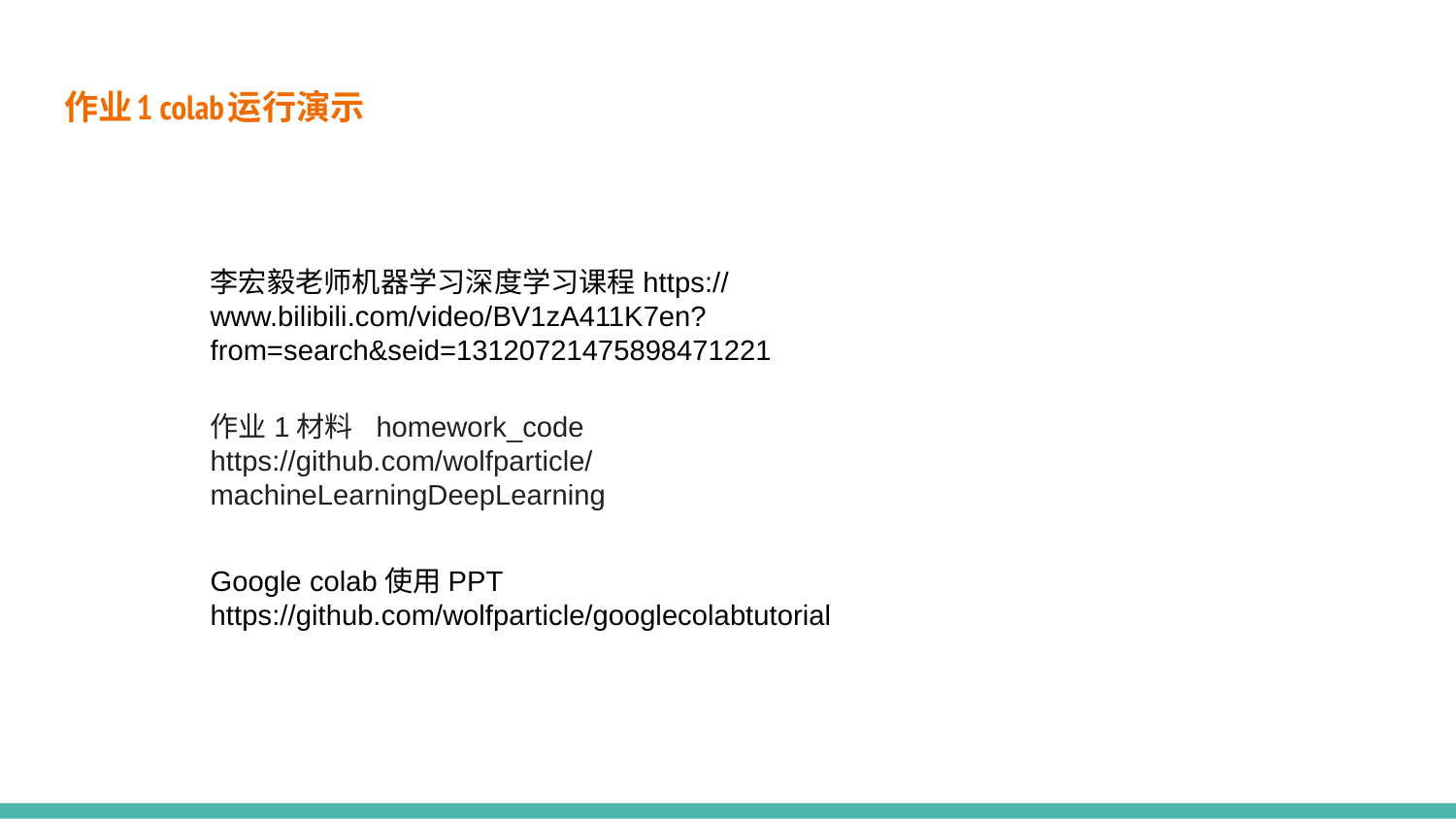

# 作业1 colab运行演示
李宏毅老师机器学习深度学习课程https://www.bilibili.com/video/BV1zA411K7en?from=search&seid=13120721475898471221
作业1材料  homework_code
https://github.com/wolfparticle/machineLearningDeepLearning
Google colab使用PPT
https://github.com/wolfparticle/googlecolabtutorial